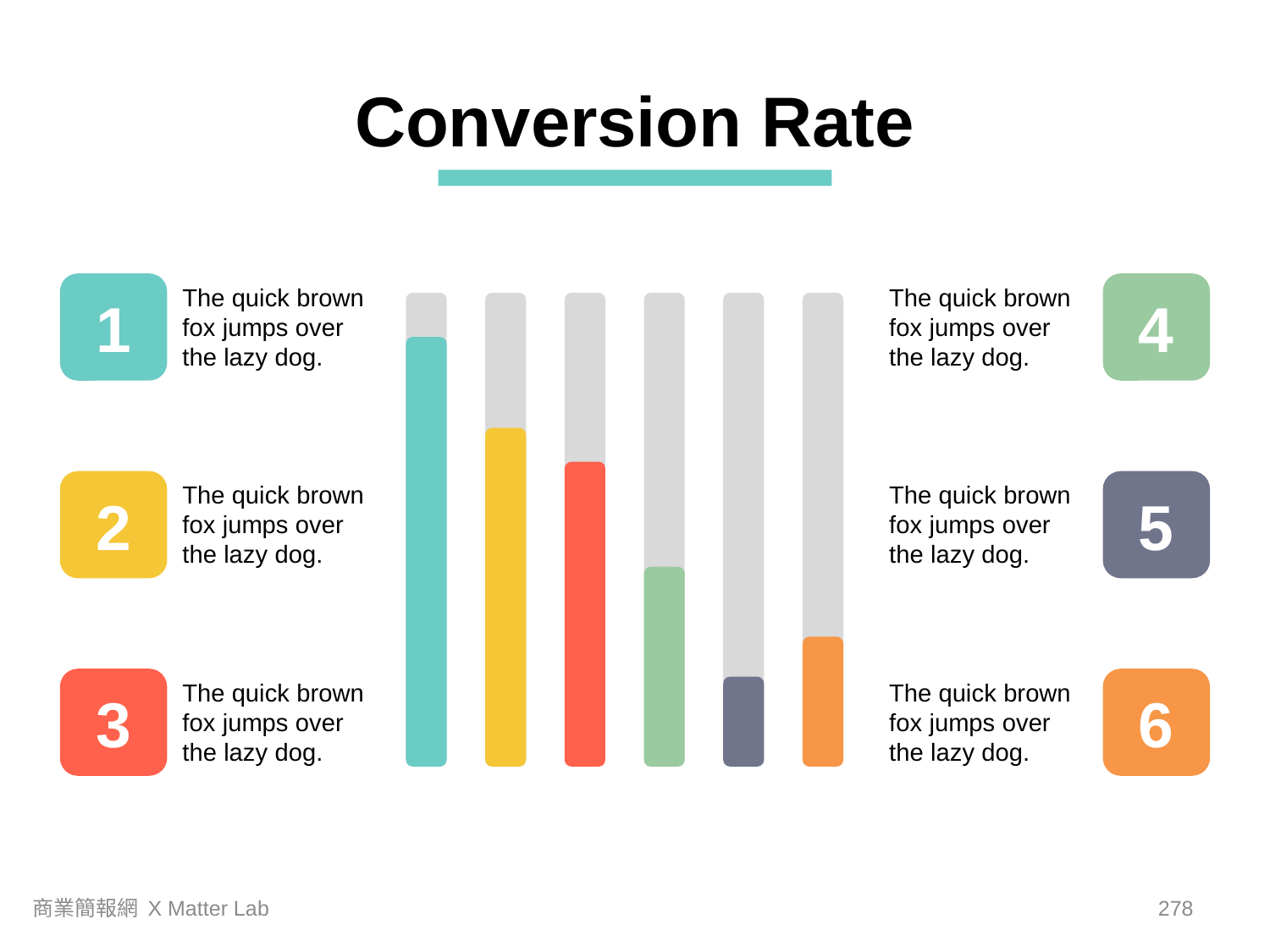

Conversion Rate

1
4
The quick brown fox jumps over the lazy dog.
The quick brown fox jumps over the lazy dog.

2
5
The quick brown fox jumps over the lazy dog.
The quick brown fox jumps over the lazy dog.
3
6
The quick brown fox jumps over the lazy dog.
The quick brown fox jumps over the lazy dog.
商業簡報網 X Matter Lab
278